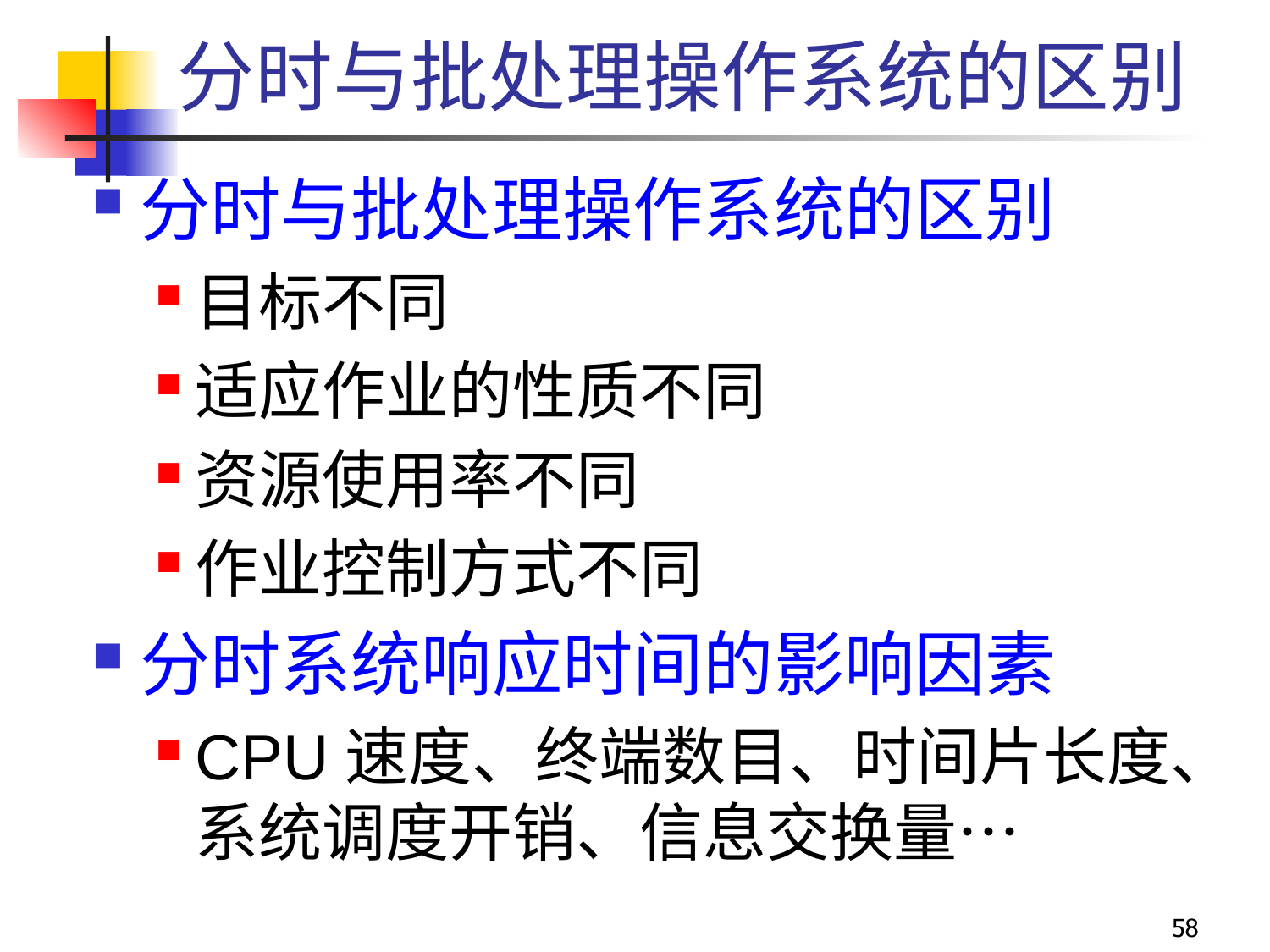

分时与批处理操作系统的区别
分时与批处理操作系统的区别
目标不同
适应作业的性质不同
资源使用率不同
作业控制方式不同
分时系统响应时间的影响因素
CPU速度、终端数目、时间片长度、系统调度开销、信息交换量…
58